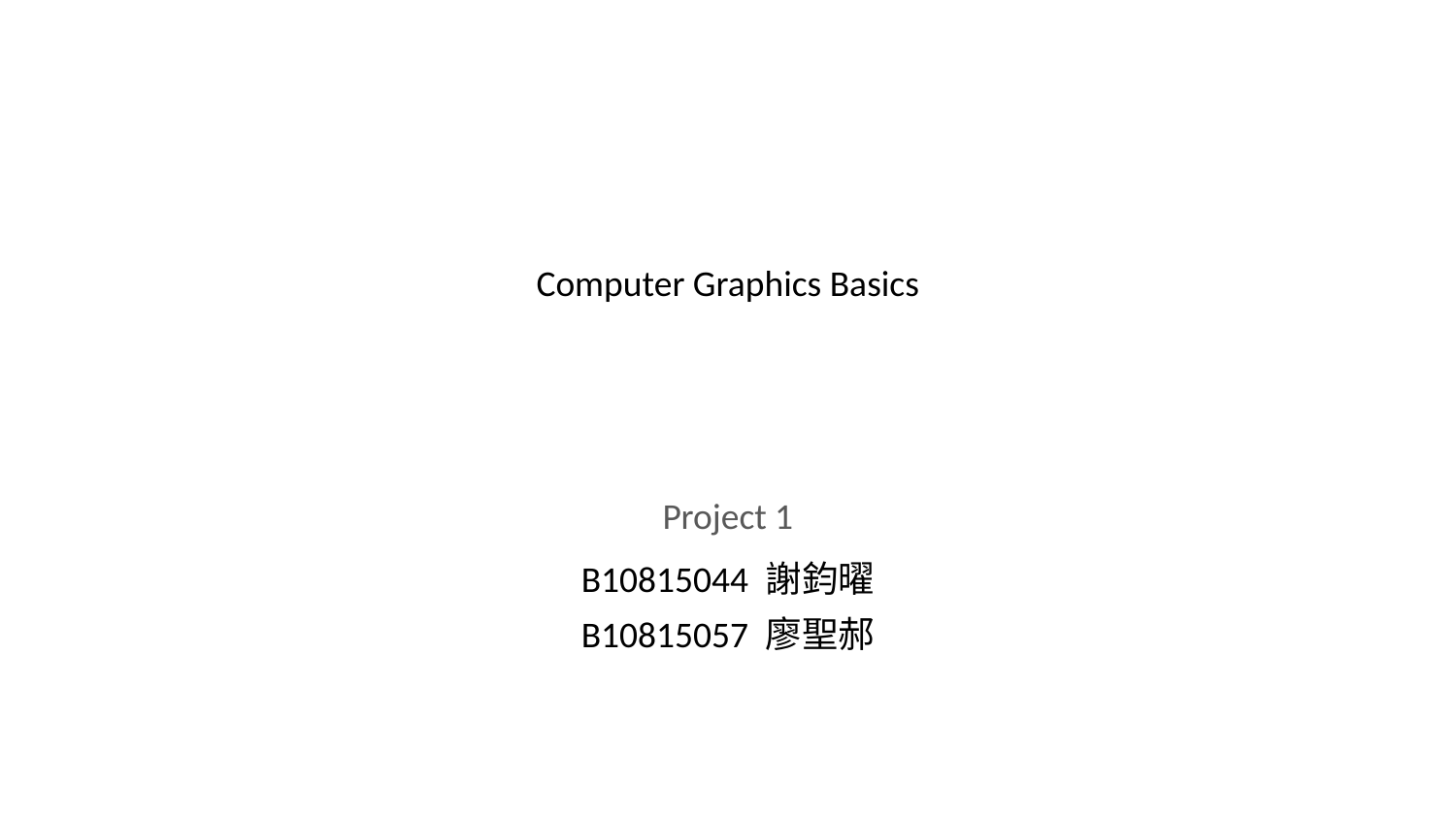

# Computer Graphics Basics
Project 1
B10815044 謝鈞曜
B10815057 廖聖郝